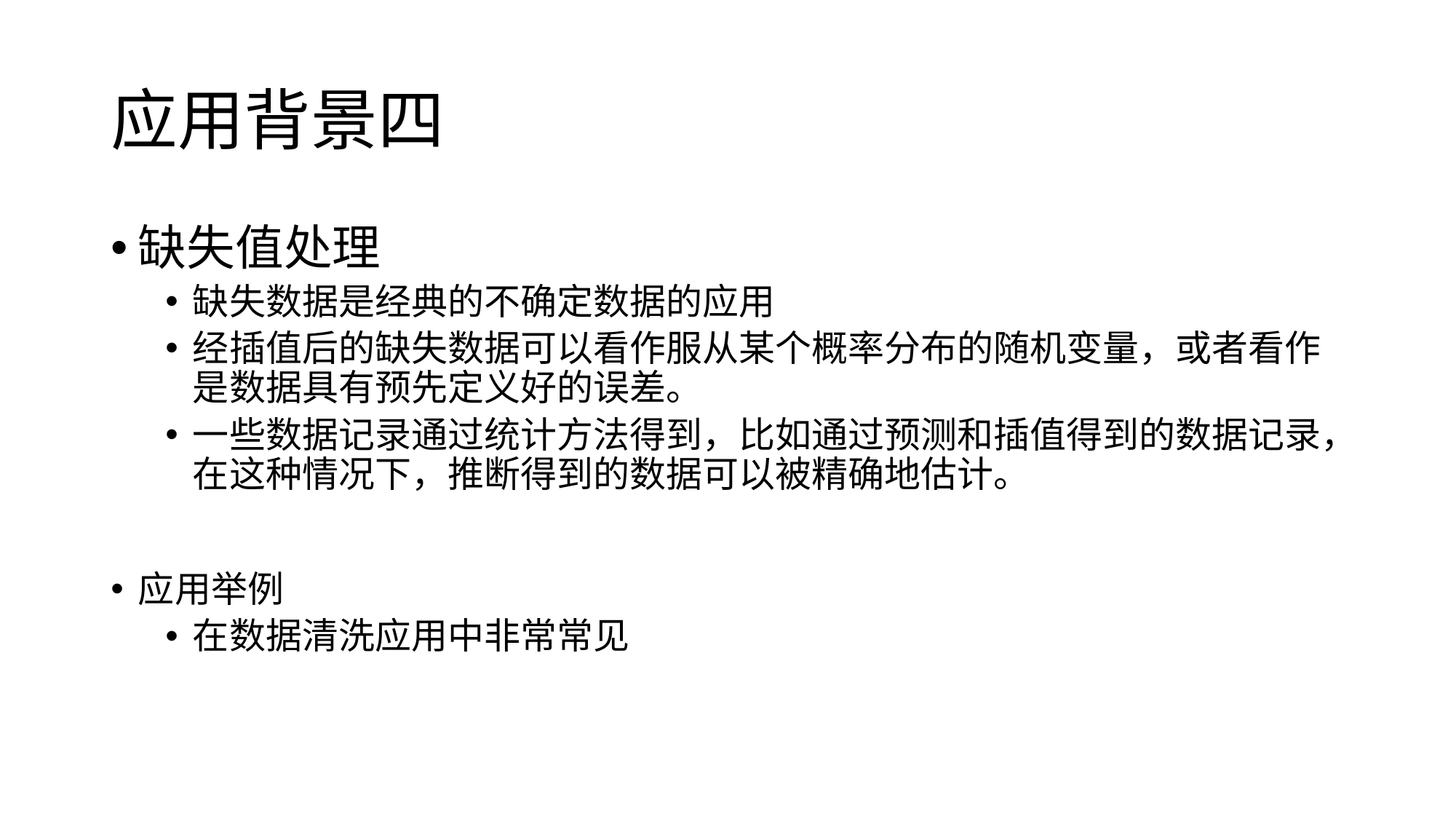

# 应用背景四
缺失值处理
缺失数据是经典的不确定数据的应用
经插值后的缺失数据可以看作服从某个概率分布的随机变量，或者看作是数据具有预先定义好的误差。
一些数据记录通过统计方法得到，比如通过预测和插值得到的数据记录，在这种情况下，推断得到的数据可以被精确地估计。

应用举例
在数据清洗应用中非常常见

13